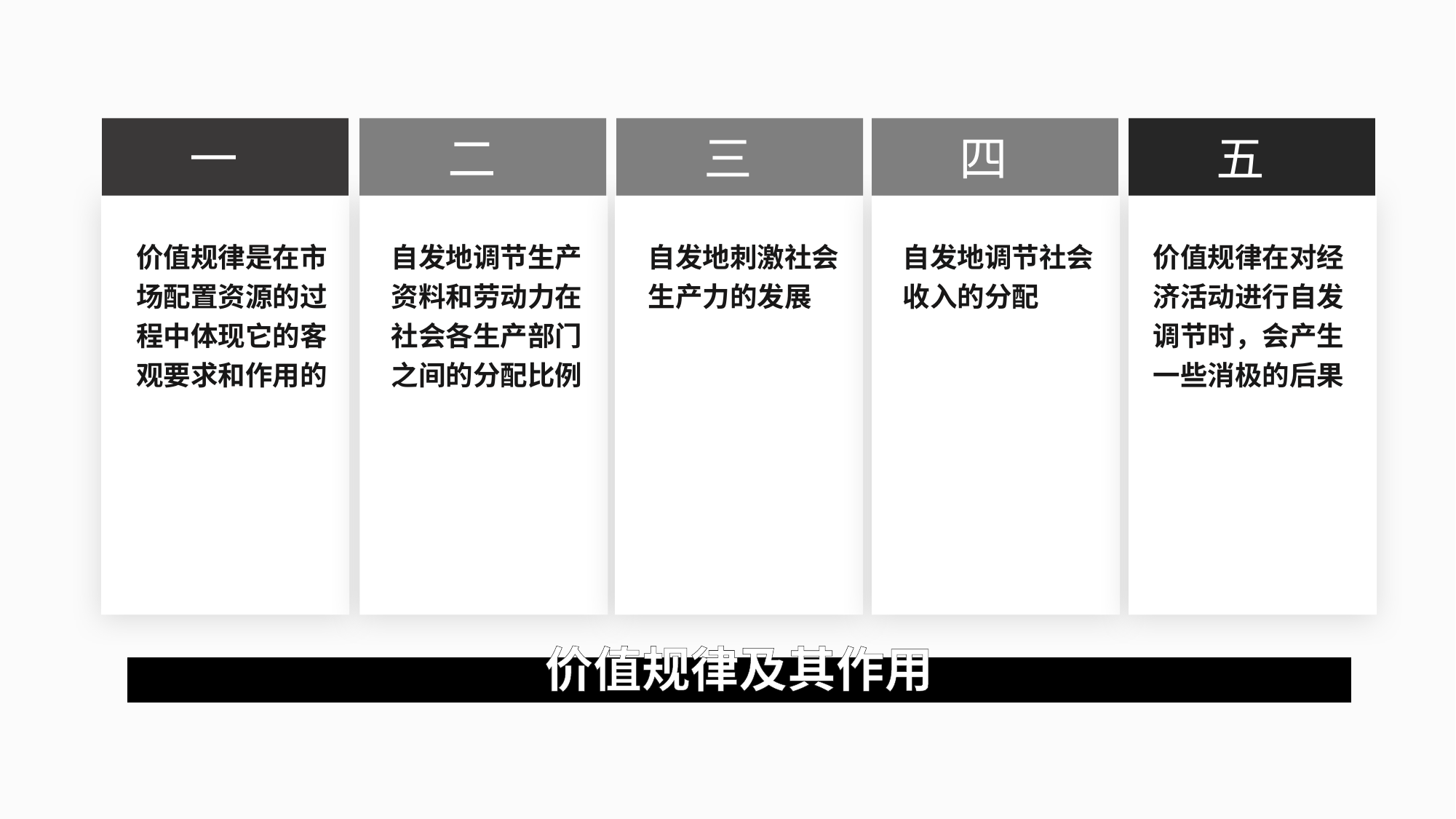

一
      二
      三
      四
      五

价值规律是在市场配置资源的过程中体现它的客观要求和作用的
自发地调节生产资料和劳动力在社会各生产部门之间的分配比例
自发地刺激社会生产力的发展
自发地调节社会收入的分配
价值规律在对经济活动进行自发调节时，会产生一些消极的后果
价值规律及其作用